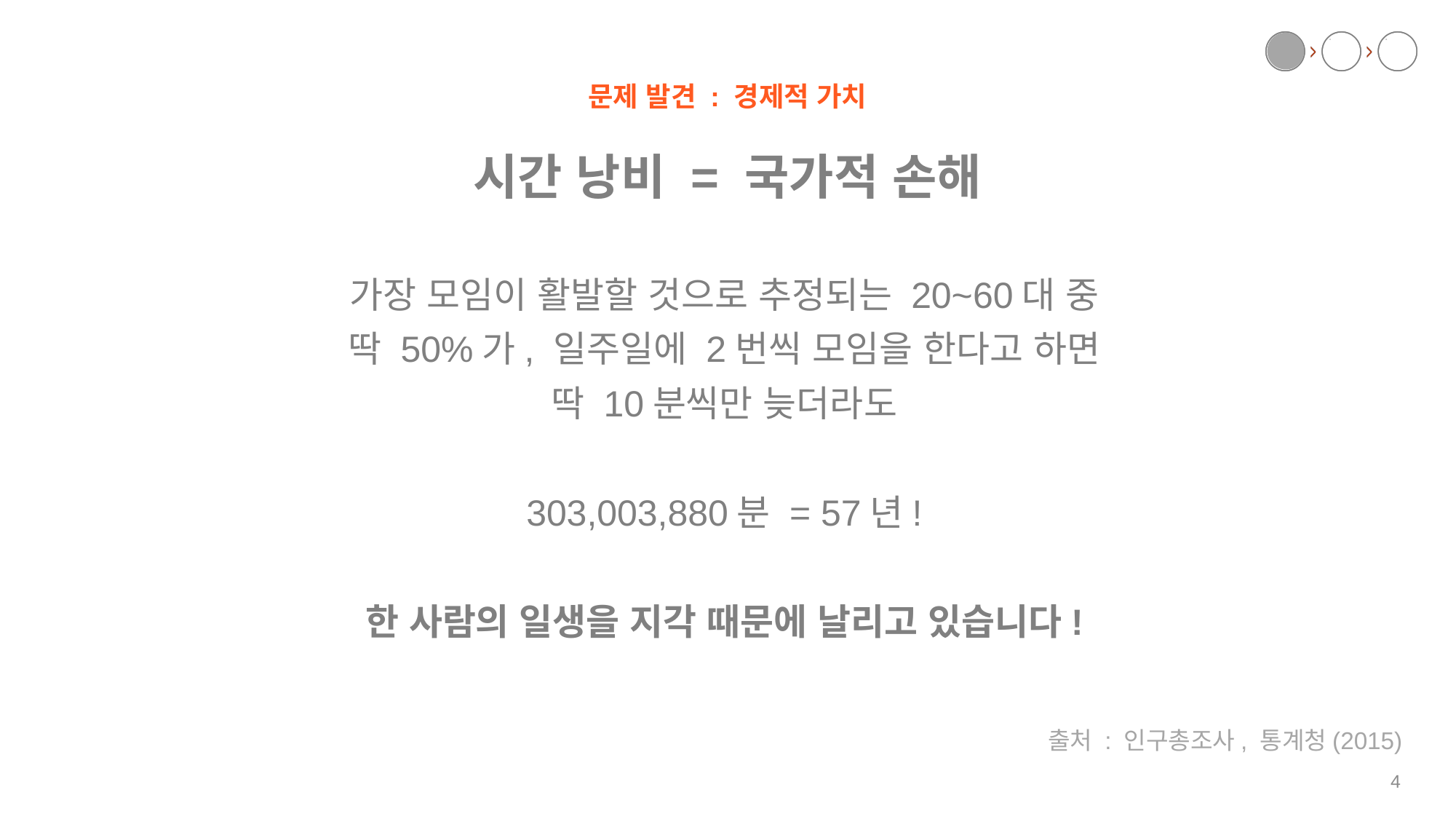

문제 발견 : 경제적 가치
# 시간 낭비 = 국가적 손해
가장 모임이 활발할 것으로 추정되는 20~60대 중
딱 50%가, 일주일에 2번씩 모임을 한다고 하면
딱 10분씩만 늦더라도

303,003,880분 = 57년!

한 사람의 일생을 지각 때문에 날리고 있습니다!
출처 : 인구총조사, 통계청(2015)
4